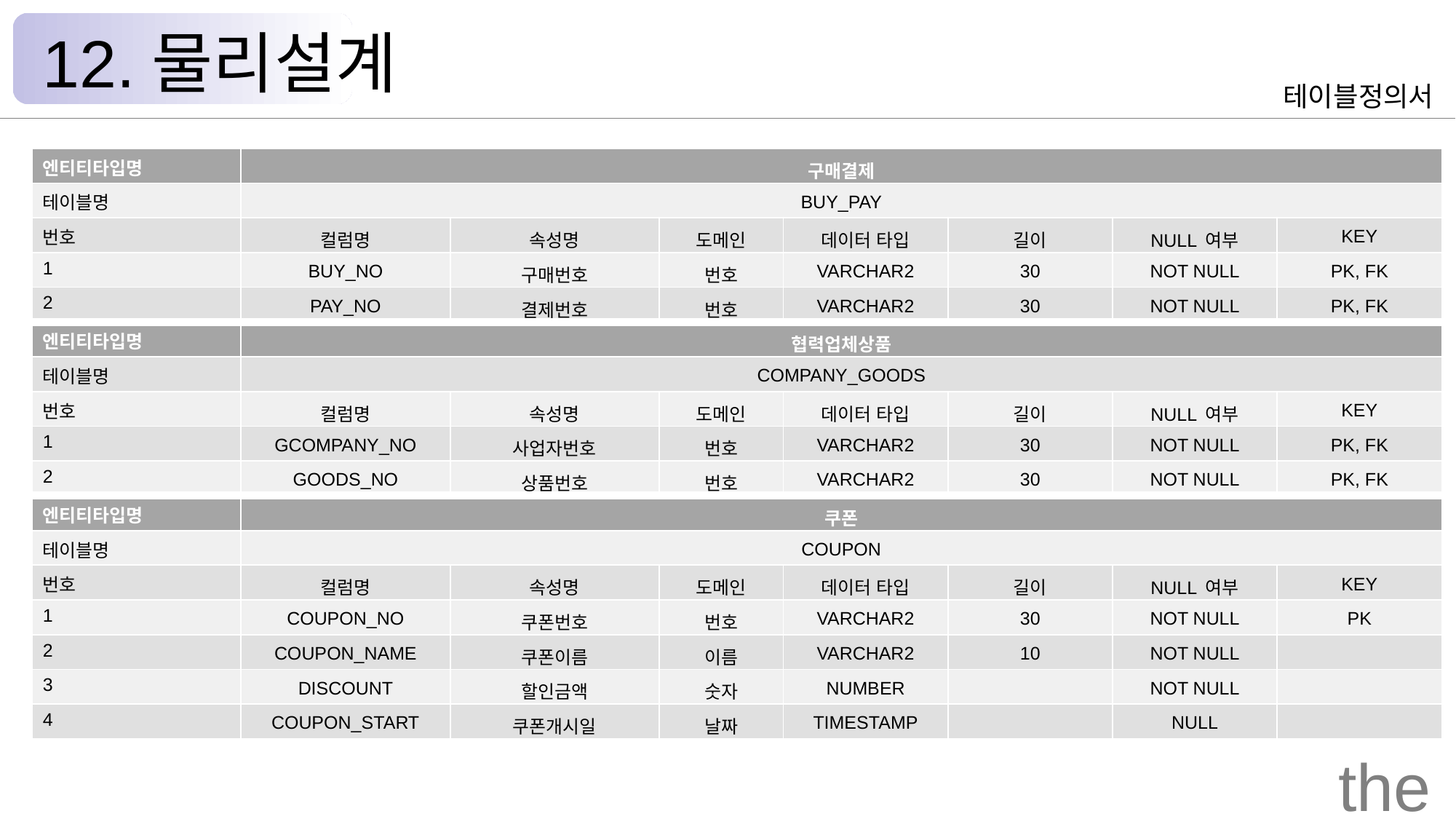

12.물리설계

테이블정의서
| 엔티티타입명 | 구매결제 |  |  |  |  |  |  |
| --- | --- | --- | --- | --- | --- | --- | --- |
| 테이블명 | BUY\_PAY |  |  |  |  |  |  |
| 번호 | 컬럼명 | 속성명 | 도메인 | 데이터 타입 | 길이 | NULL 여부 | KEY |
| 1 | BUY\_NO | 구매번호 | 번호 | VARCHAR2 | 30 | NOT NULL | PK, FK |
| 2 | PAY\_NO | 결제번호 | 번호 | VARCHAR2 | 30 | NOT NULL | PK, FK |
| 엔티티타입명 | 협력업체상품 |  |  |  |  |  |  |
| 테이블명 | COMPANY\_GOODS |  |  |  |  |  |  |
| 번호 | 컬럼명 | 속성명 | 도메인 | 데이터 타입 | 길이 | NULL 여부 | KEY |
| 1 | GCOMPANY\_NO | 사업자번호 | 번호 | VARCHAR2 | 30 | NOT NULL | PK, FK |
| 2 | GOODS\_NO | 상품번호 | 번호 | VARCHAR2 | 30 | NOT NULL | PK, FK |
| 엔티티타입명 | 쿠폰 |  |  |  |  |  |  |
| 테이블명 | COUPON |  |  |  |  |  |  |
| 번호 | 컬럼명 | 속성명 | 도메인 | 데이터 타입 | 길이 | NULL 여부 | KEY |
| 1 | COUPON\_NO | 쿠폰번호 | 번호 | VARCHAR2 | 30 | NOT NULL | PK |
| 2 | COUPON\_NAME | 쿠폰이름 | 이름 | VARCHAR2 | 10 | NOT NULL |  |
| 3 | DISCOUNT | 할인금액 | 숫자 | NUMBER |  | NOT NULL |  |
| 4 | COUPON\_START | 쿠폰개시일 | 날짜 | TIMESTAMP |  | NULL |  |
the Palace